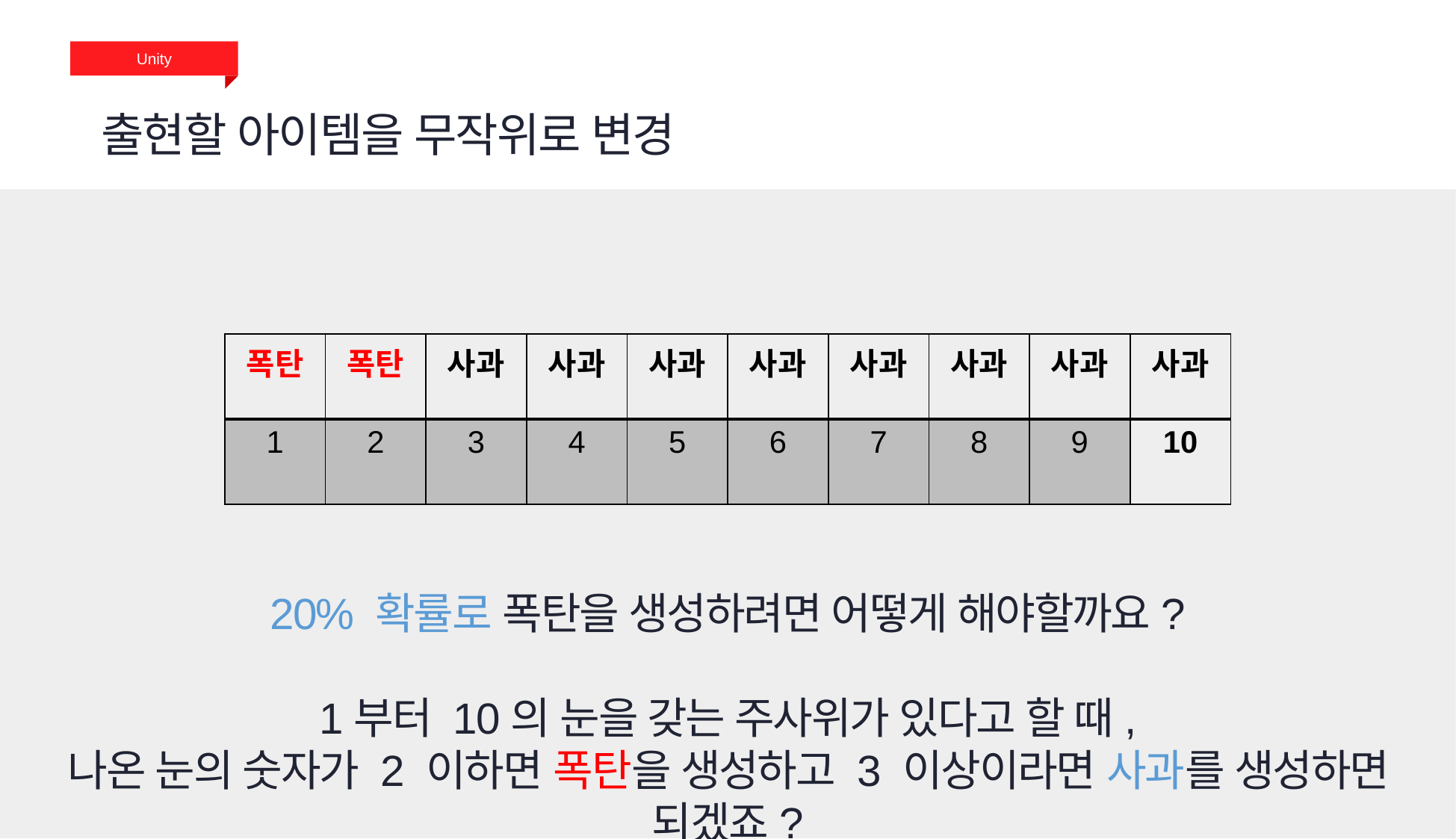

Unity

출현할 아이템을 무작위로 변경
| 폭탄 | 폭탄 | 사과 | 사과 | 사과 | 사과 | 사과 | 사과 | 사과 | 사과 |
| --- | --- | --- | --- | --- | --- | --- | --- | --- | --- |
| 1 | 2 | 3 | 4 | 5 | 6 | 7 | 8 | 9 | 10 |
20% 확률로 폭탄을 생성하려면 어떻게 해야할까요?

1부터 10의 눈을 갖는 주사위가 있다고 할 때,
나온 눈의 숫자가 2 이하면 폭탄을 생성하고 3 이상이라면 사과를 생성하면 되겠죠?